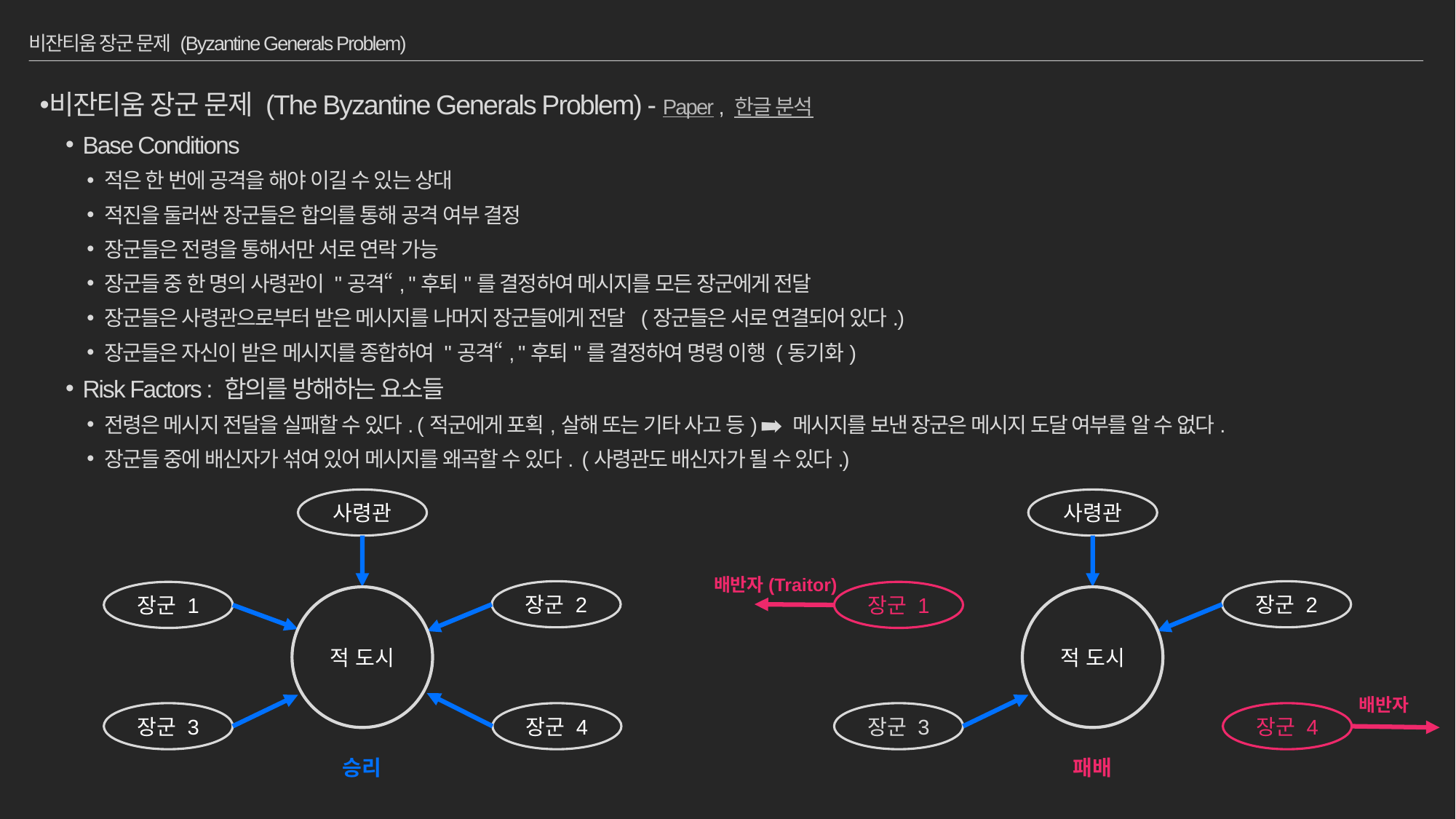

# 비잔티움 장군 문제 (Byzantine Generals Problem)
비잔티움 장군 문제 (The Byzantine Generals Problem) - Paper , 한글 분석
Base Conditions
적은 한 번에 공격을 해야 이길 수 있는 상대
적진을 둘러싼 장군들은 합의를 통해 공격 여부 결정
장군들은 전령을 통해서만 서로 연락 가능
장군들 중 한 명의 사령관이 "공격“, "후퇴"를 결정하여 메시지를 모든 장군에게 전달
장군들은 사령관으로부터 받은 메시지를 나머지 장군들에게 전달  (장군들은 서로 연결되어 있다.)
장군들은 자신이 받은 메시지를 종합하여 "공격“, "후퇴"를 결정하여 명령 이행 (동기화)
Risk Factors : 합의를 방해하는 요소들
전령은 메시지 전달을 실패할 수 있다. (적군에게 포획,살해 또는 기타 사고 등) ➡ 메시지를 보낸 장군은 메시지 도달 여부를 알 수 없다.
장군들 중에 배신자가 섞여 있어 메시지를 왜곡할 수 있다.  (사령관도 배신자가 될 수 있다.)
사령관
장군 2
장군 1
적 도시
장군 3
장군 4
사령관
장군 2
장군 1
적 도시
장군 3
장군 4
배반자(Traitor)
배반자
승리
패배